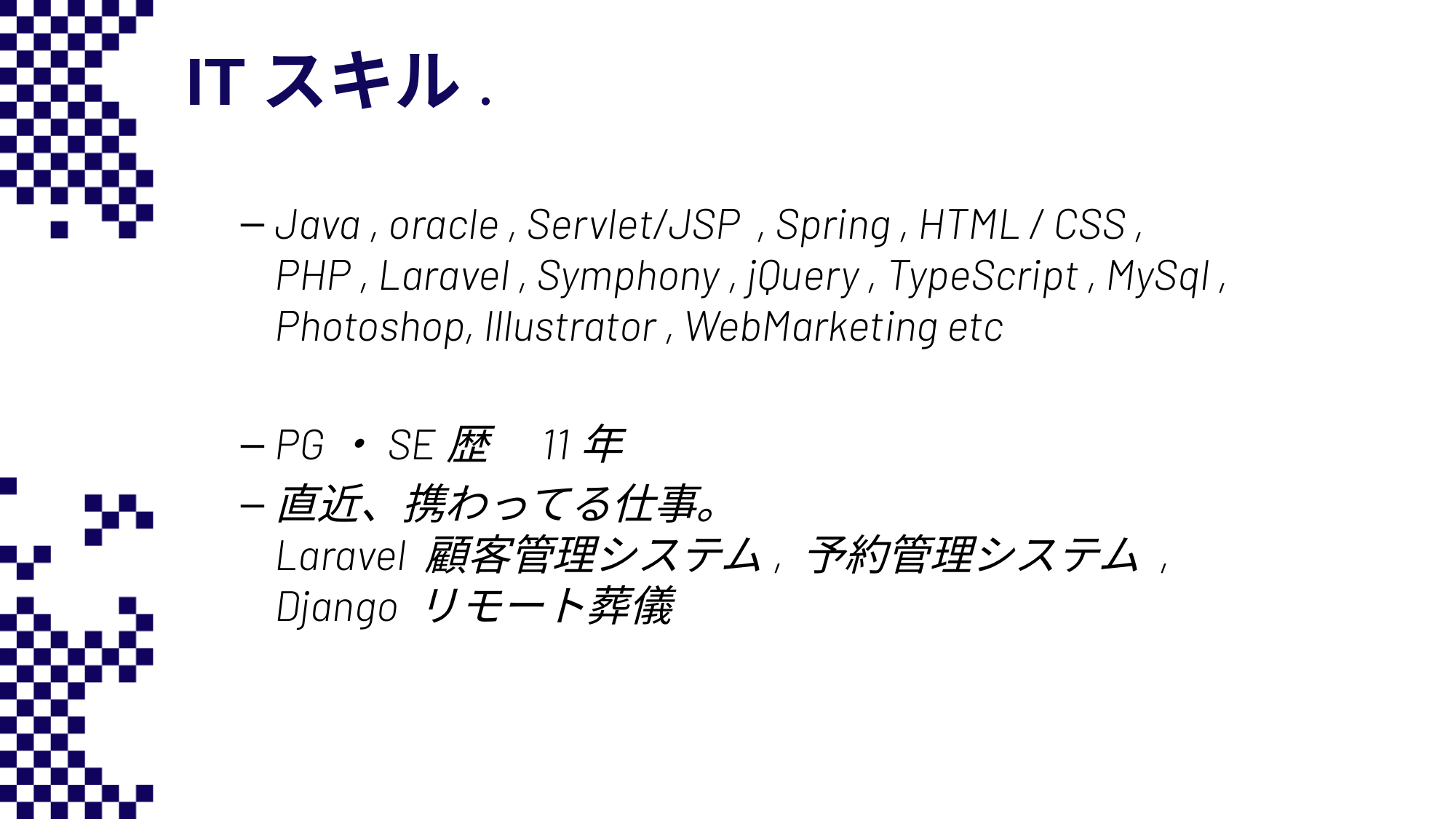

# ITスキル.
Java , oracle , Servlet/JSP  , Spring , HTML / CSS ,
PHP , Laravel , Symphony , jQuery , TypeScript , MySql ,
Photoshop, Illustrator , WebMarketing etc

PG・SE歴　11年
直近、携わってる仕事。
Laravel 顧客管理システム, 予約管理システム ,
Django リモート葬儀